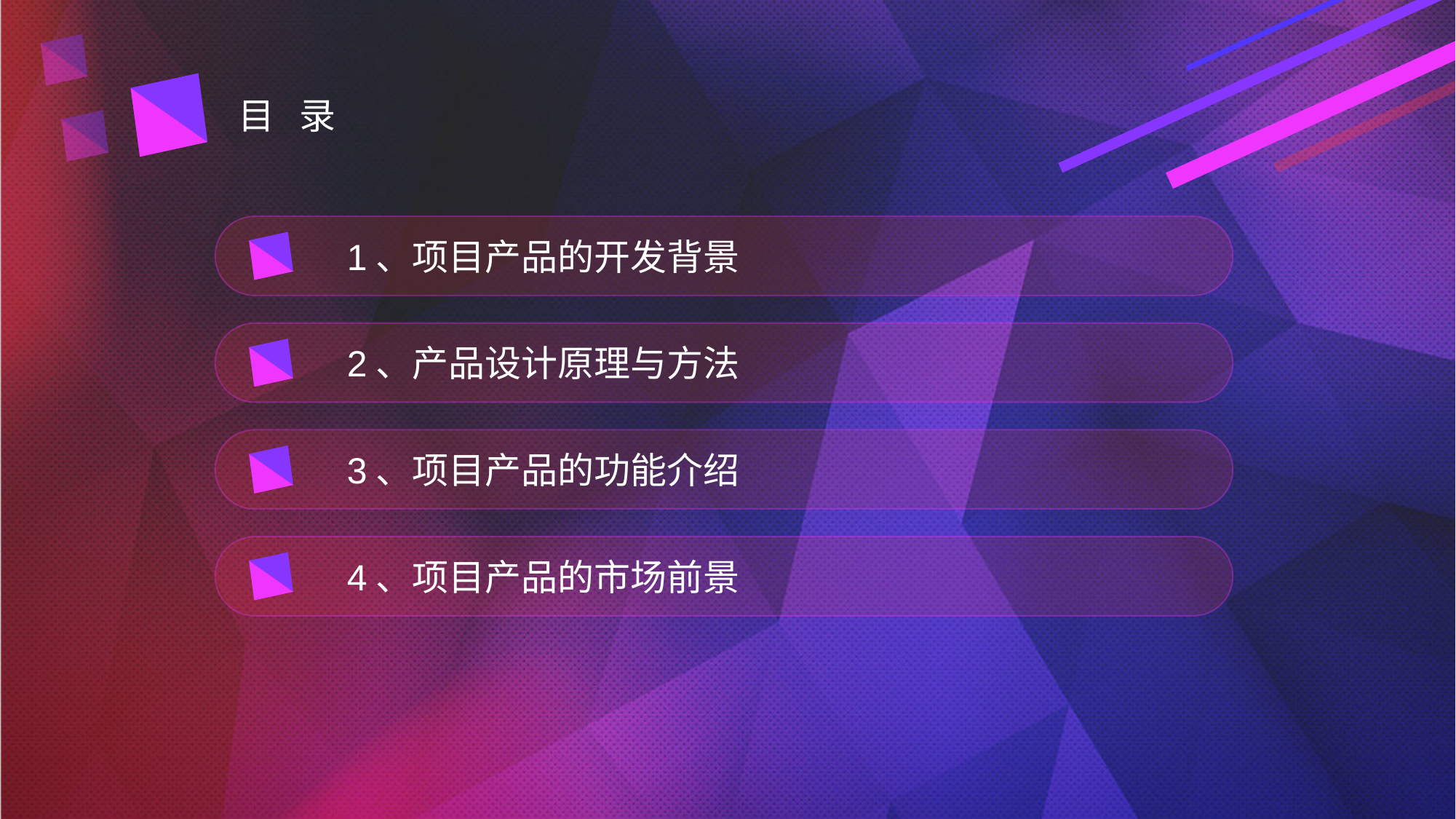

目   录

1、项目产品的开发背景

2、产品设计原理与方法

3、项目产品的功能介绍

4、项目产品的市场前景